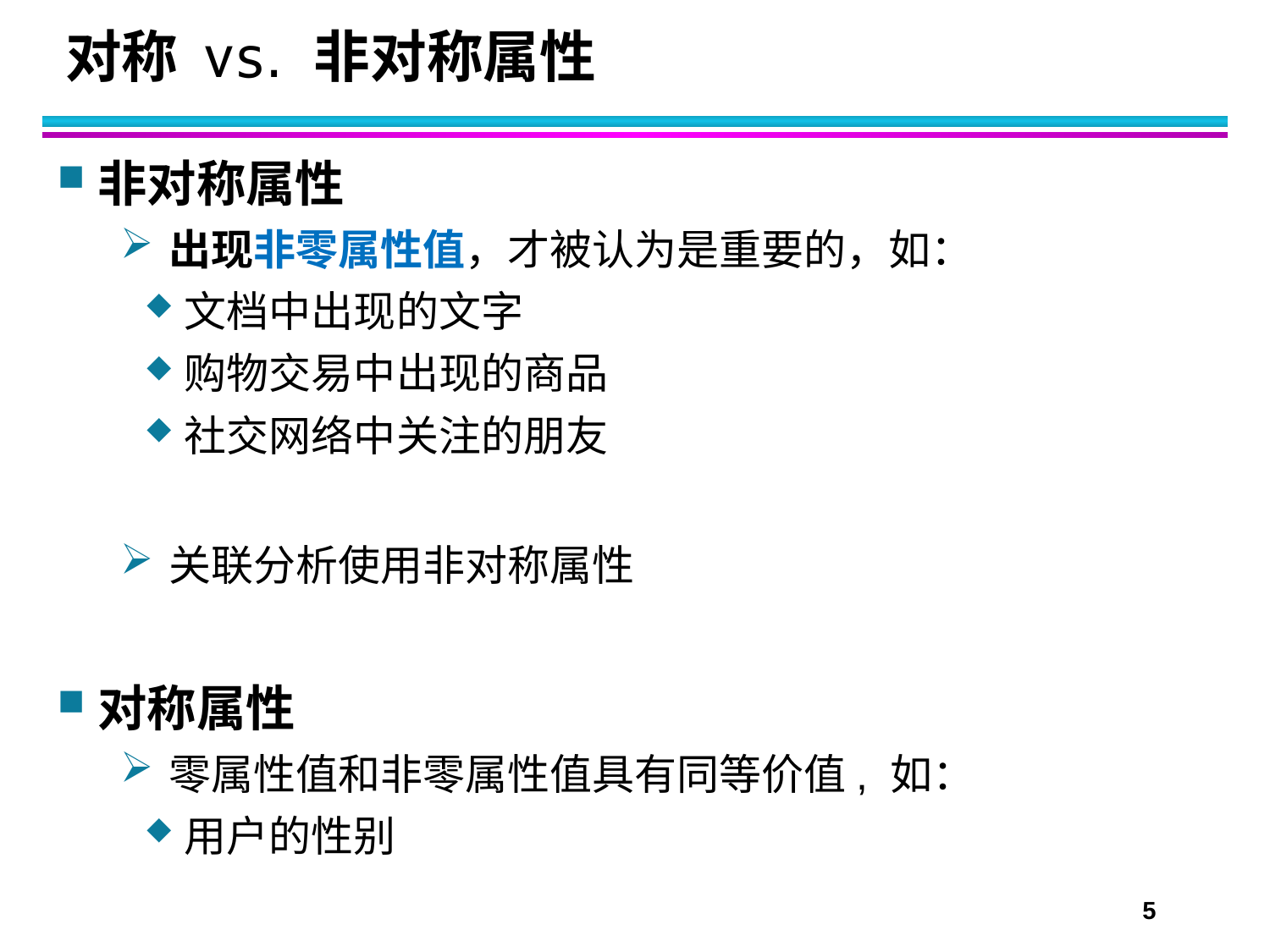

# 对称 vs. 非对称属性
非对称属性
出现非零属性值，才被认为是重要的，如：
文档中出现的文字
购物交易中出现的商品
社交网络中关注的朋友

关联分析使用非对称属性

对称属性
零属性值和非零属性值具有同等价值, 如：
用户的性别